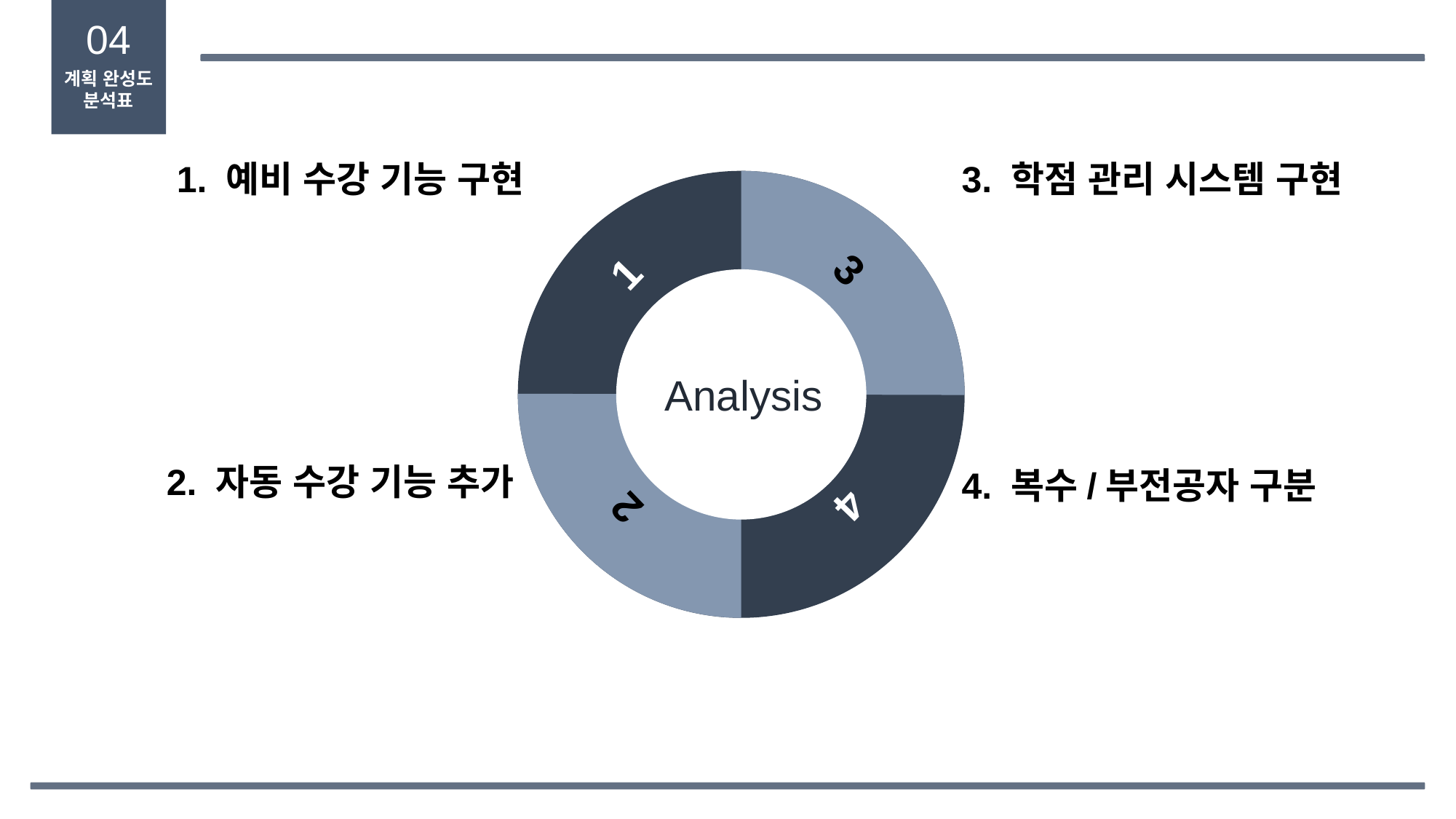

04

계획 완성도
분석표
1. 예비 수강 기능 구현
3. 학점 관리 시스템 구현

3
1
Analysis
2. 자동 수강 기능 추가
4. 복수/부전공자 구분
4
2